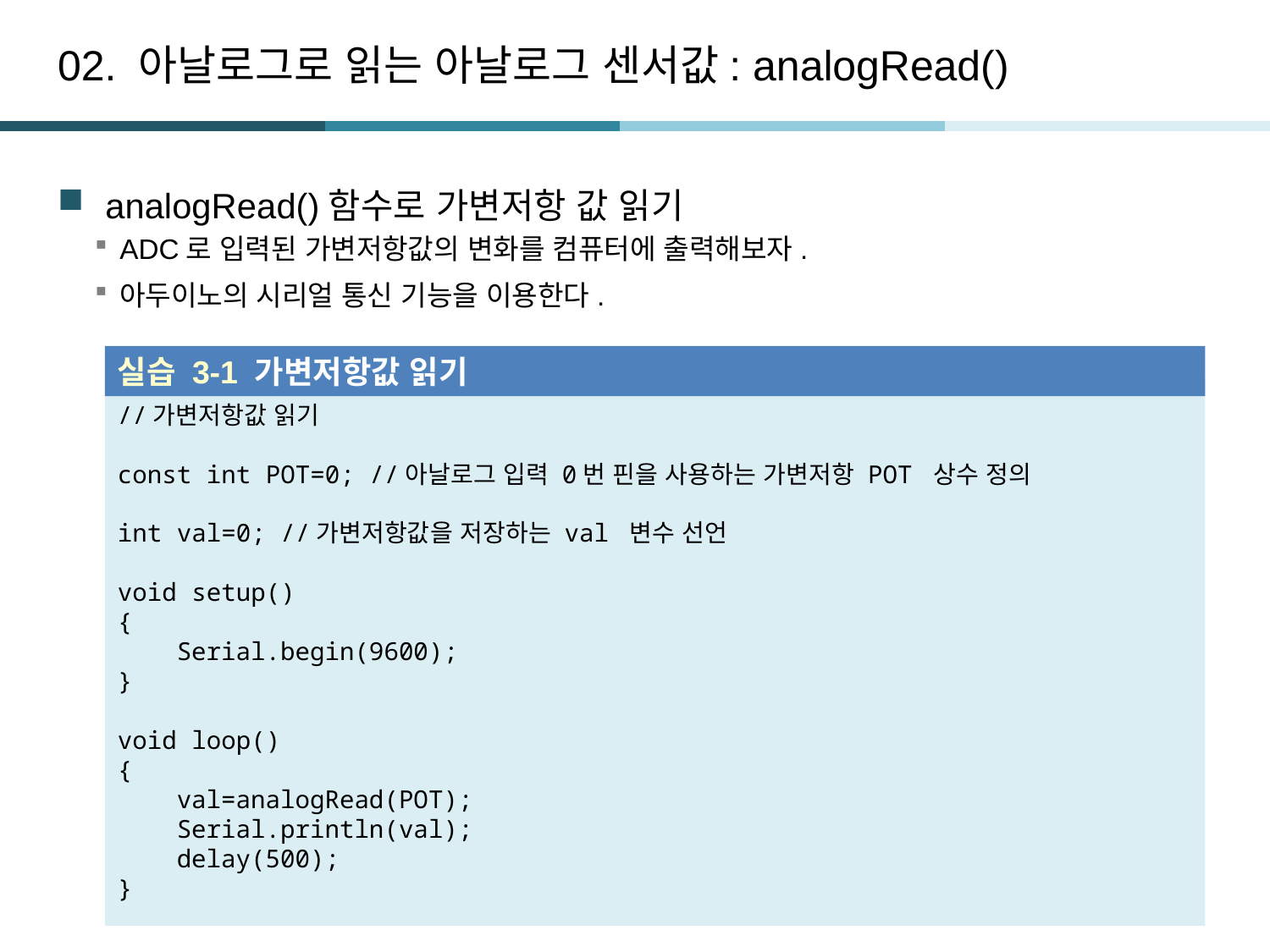

# 02. 아날로그로 읽는 아날로그 센서값: analogRead()
analogRead()함수로 가변저항 값 읽기
ADC로 입력된 가변저항값의 변화를 컴퓨터에 출력해보자.
아두이노의 시리얼 통신 기능을 이용한다.
실습 3-1 가변저항값 읽기
//가변저항값 읽기

const int POT=0; //아날로그 입력 0번 핀을 사용하는 가변저항 POT 상수 정의

int val=0; //가변저항값을 저장하는 val 변수 선언

void setup()
{
    Serial.begin(9600);
}

void loop()
{
    val=analogRead(POT);
    Serial.println(val);
    delay(500);
}